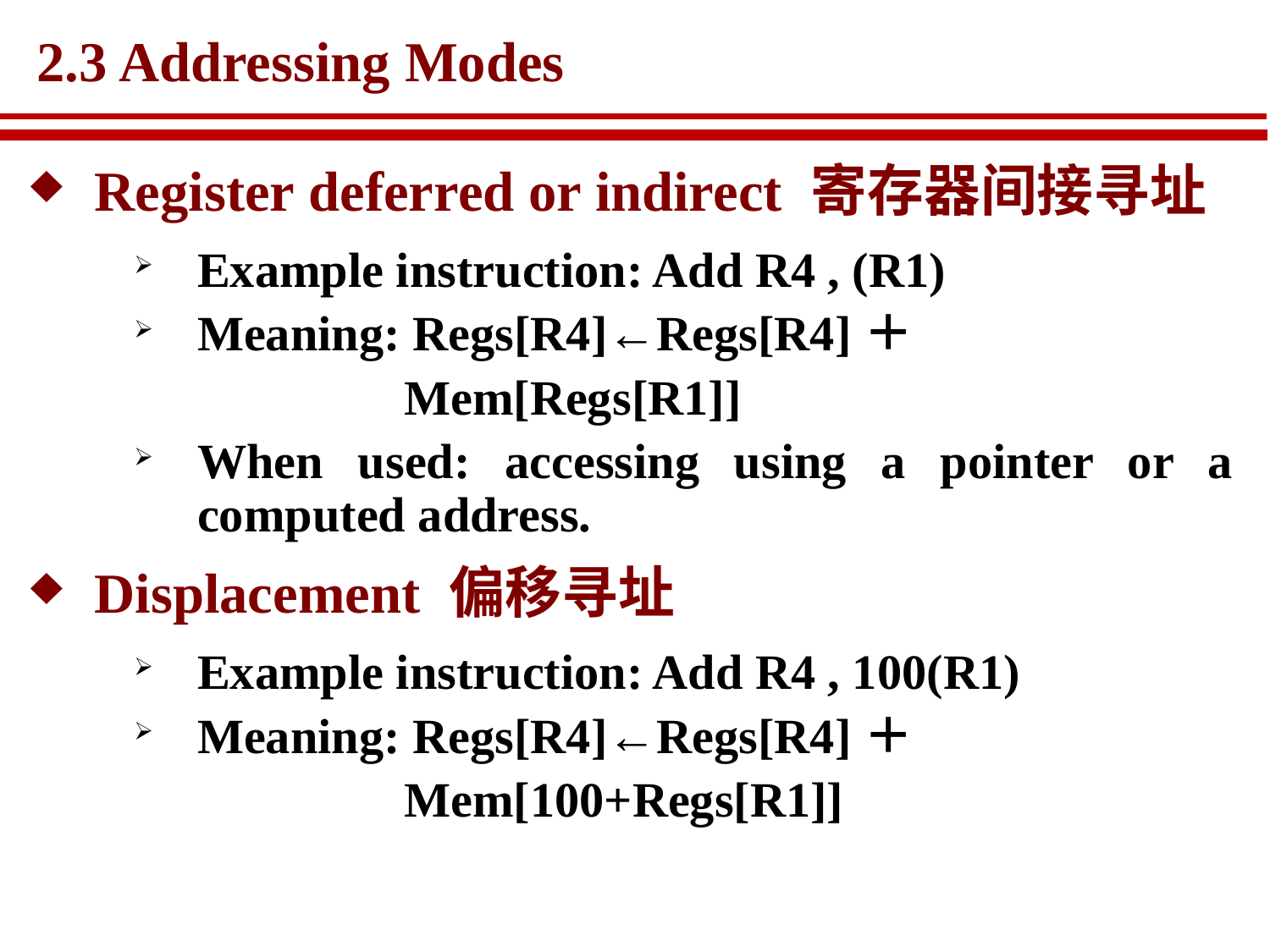

# 2.3 Addressing Modes
Register deferred or indirect 寄存器间接寻址
Example instruction: Add R4 , (R1)
Meaning: Regs[R4]←Regs[R4]＋
                      Mem[Regs[R1]]
When used: accessing using a pointer or a computed address.
Displacement 偏移寻址
Example instruction: Add R4 , 100(R1)
Meaning: Regs[R4]←Regs[R4]＋
                      Mem[100+Regs[R1]]